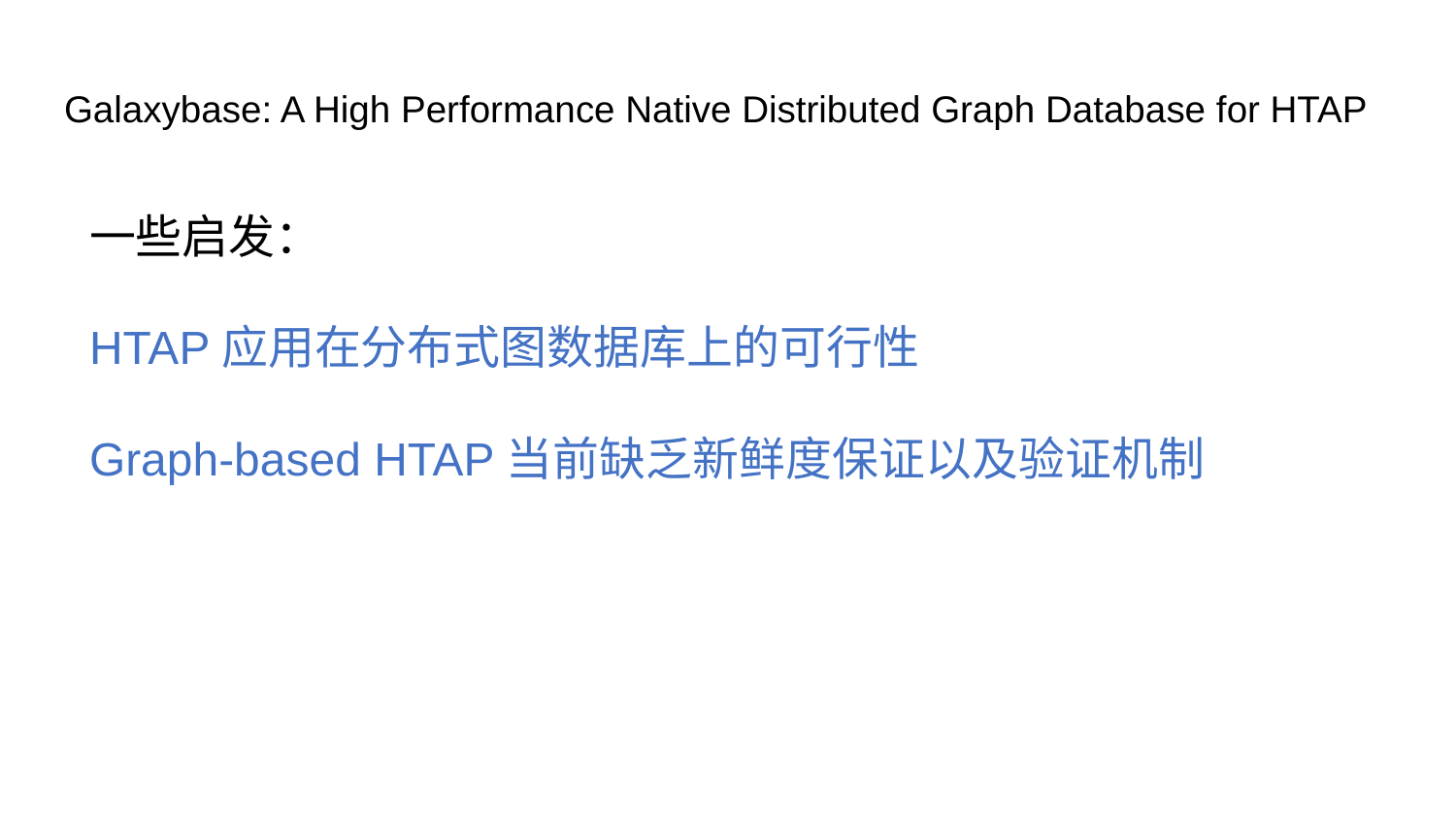

# Galaxybase: A High Performance Native Distributed Graph Database for HTAP

一些启发：

HTAP应用在分布式图数据库上的可行性

Graph-based HTAP当前缺乏新鲜度保证以及验证机制